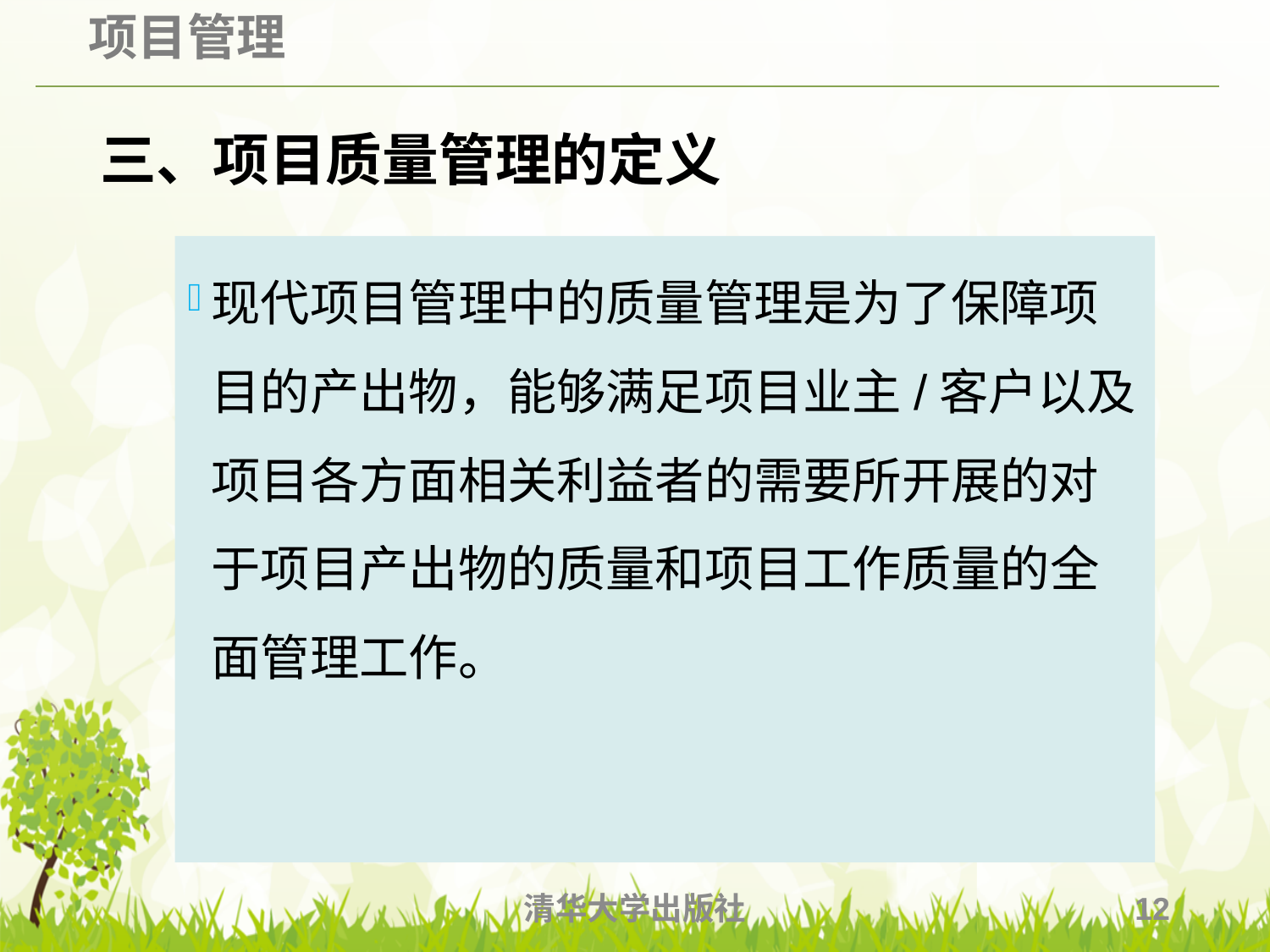

# 三、项目质量管理的定义
现代项目管理中的质量管理是为了保障项目的产出物，能够满足项目业主/客户以及项目各方面相关利益者的需要所开展的对于项目产出物的质量和项目工作质量的全面管理工作。

清华大学出版社
12